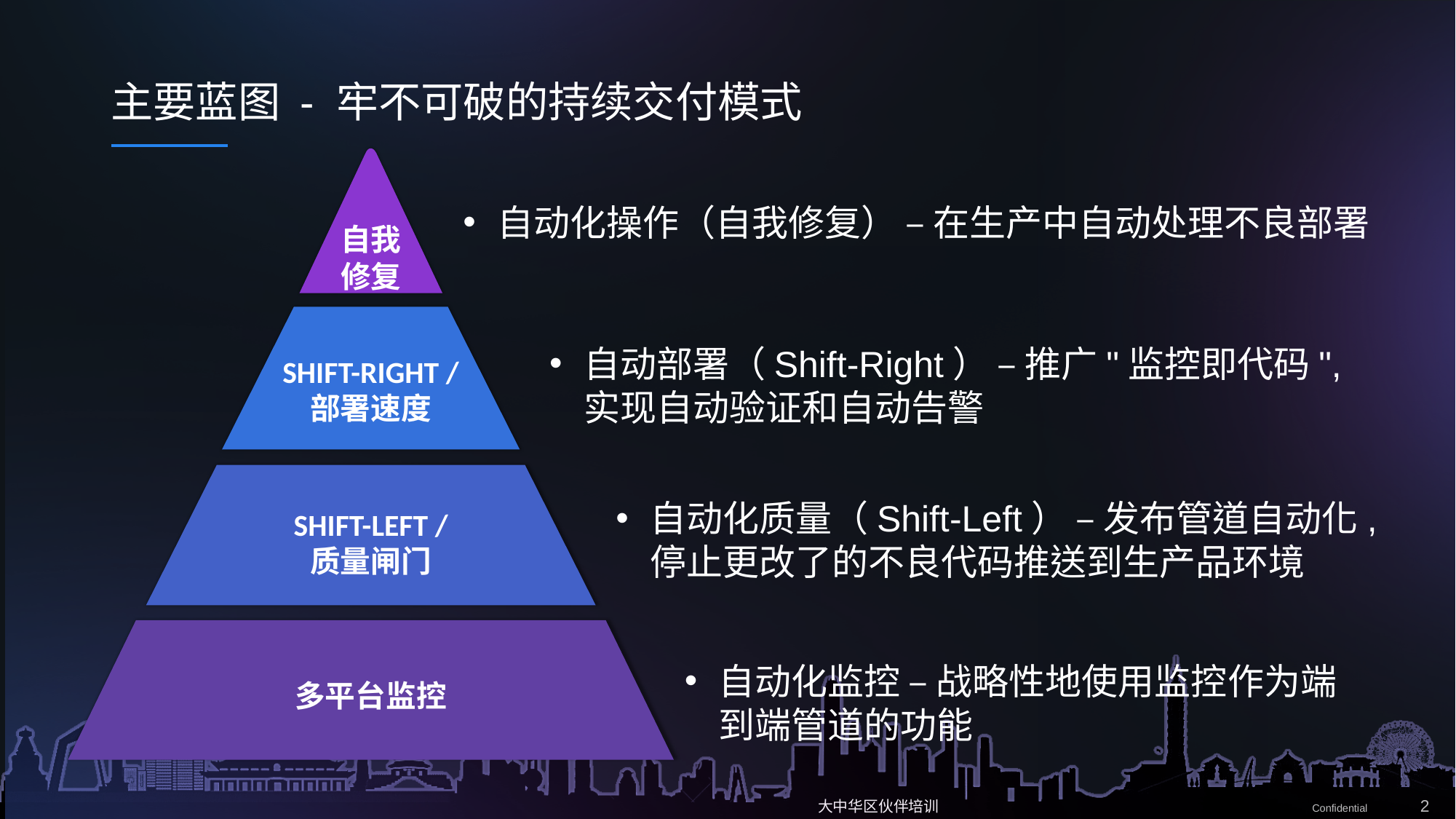

# 主要蓝图 - 牢不可破的持续交付模式

自我
修复
自动化操作（自我修复） – 在生产中自动处理不良部署
Shift-right /
部署速度
自动部署（Shift-Right） – 推广"监控即代码", 实现自动验证和自动告警
Shift-left /
质量闸门
自动化质量（Shift-Left） – 发布管道自动化, 停止更改了的不良代码推送到生产品环境
多平台监控
自动化监控 – 战略性地使用监控作为端到端管道的功能